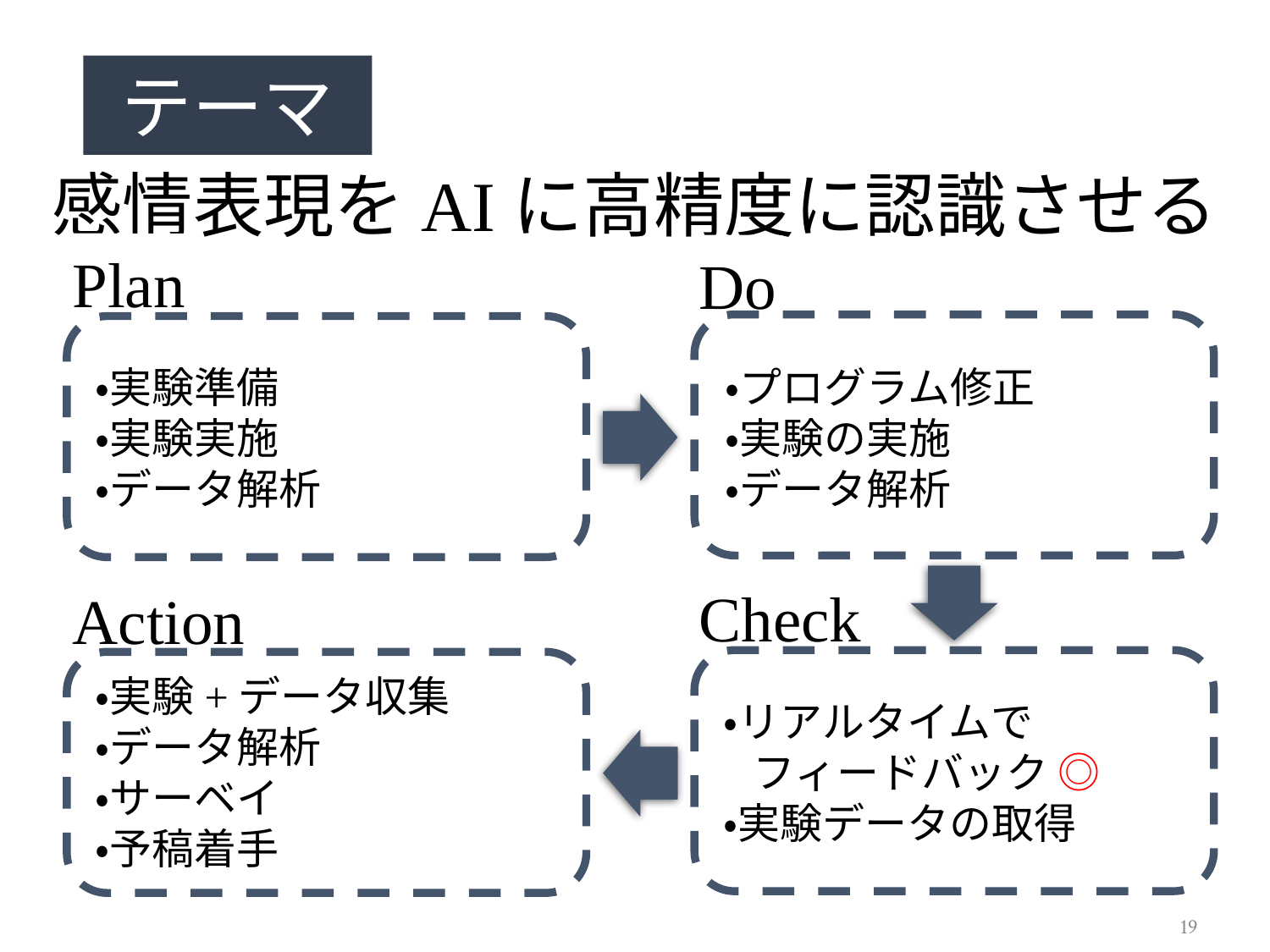

テーマ
感情表現をAIに高精度に認識させる
Plan
20211112_akashi.pptx20211112_akashi.pptx
Do
20211112_akashi.pptx20211112_akashi.pptx
・実験準備
・実験実施
・データ解析
・プログラム修正
・実験の実施
・データ解析

Check
Action
20211112_akashi.pptx20211112_akashi.pptx

・実験+データ収集
・データ解析
・サーベイ
・予稿着手
・リアルタイムで
  フィードバック ◎
・実験データの取得

19